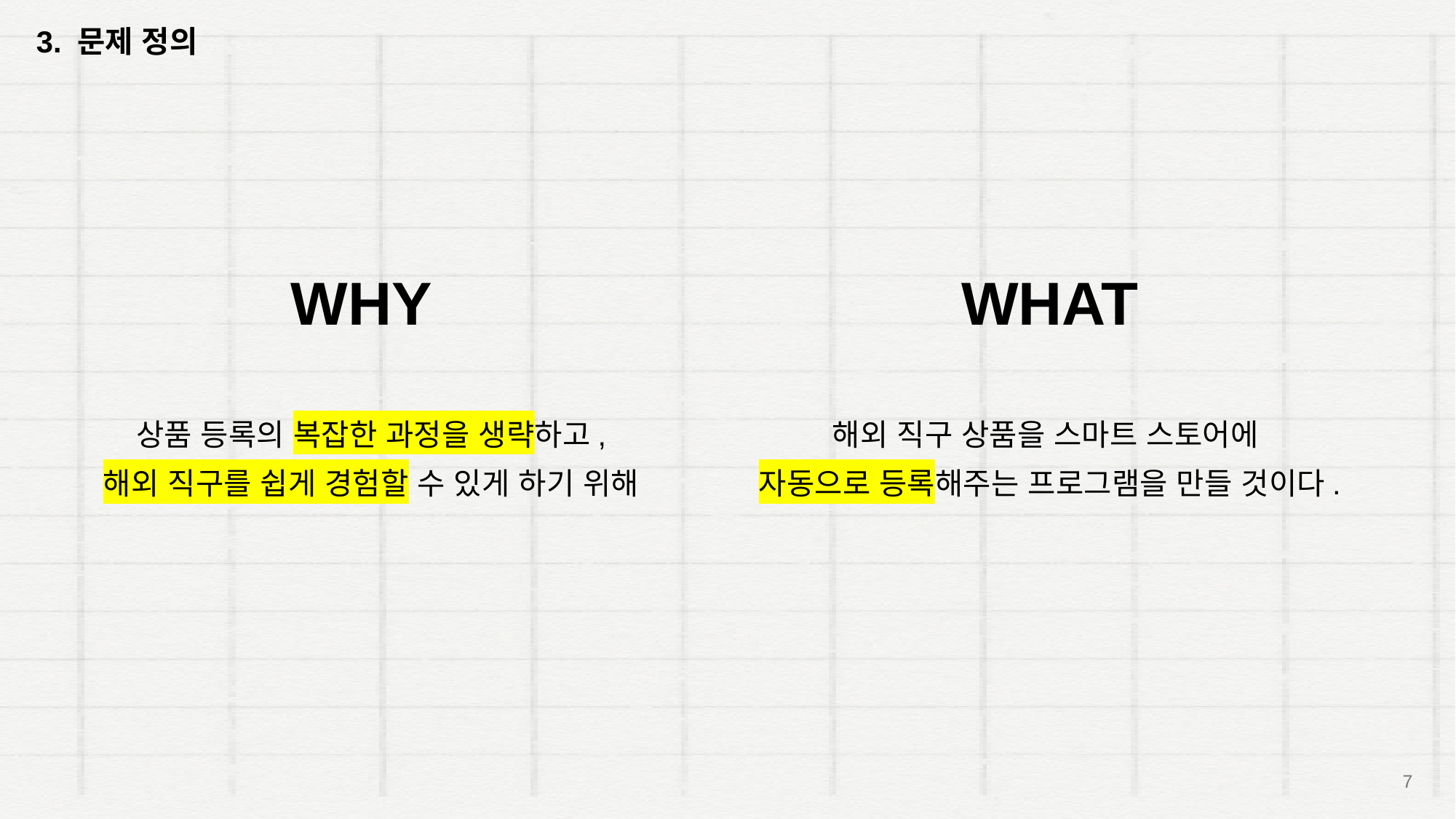

3. 문제 정의
WHY
WHAT
상품 등록의 복잡한 과정을 생략하고,
해외 직구를 쉽게 경험할 수 있게 하기 위해
해외 직구 상품을 스마트 스토어에
자동으로 등록해주는 프로그램을 만들 것이다.
7